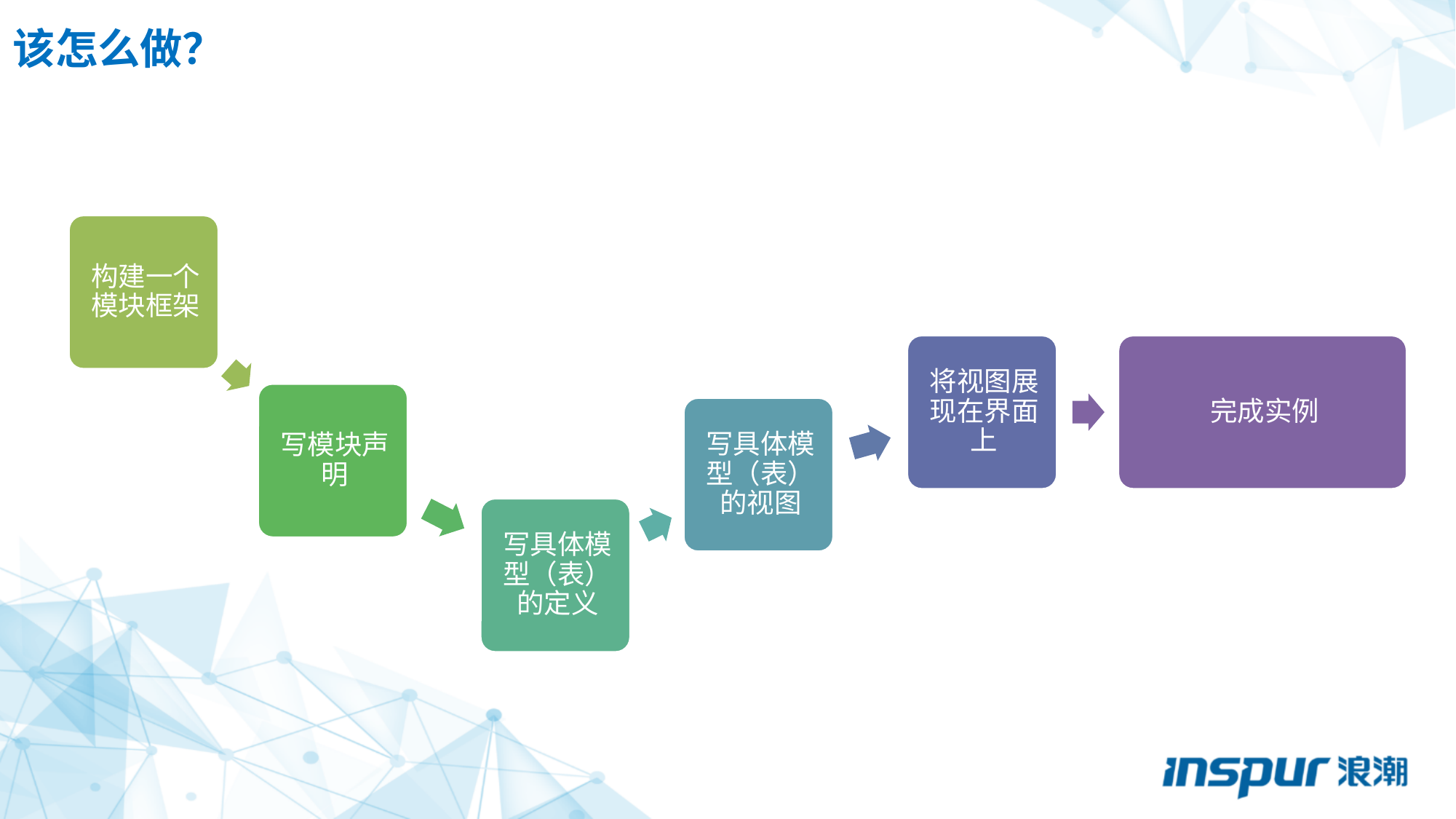

该怎么做？
构建一个模块框架

写模块声明

写具体模型（表）的定义

写具体模型（表）的视图

将视图展现在界面上

完成实例